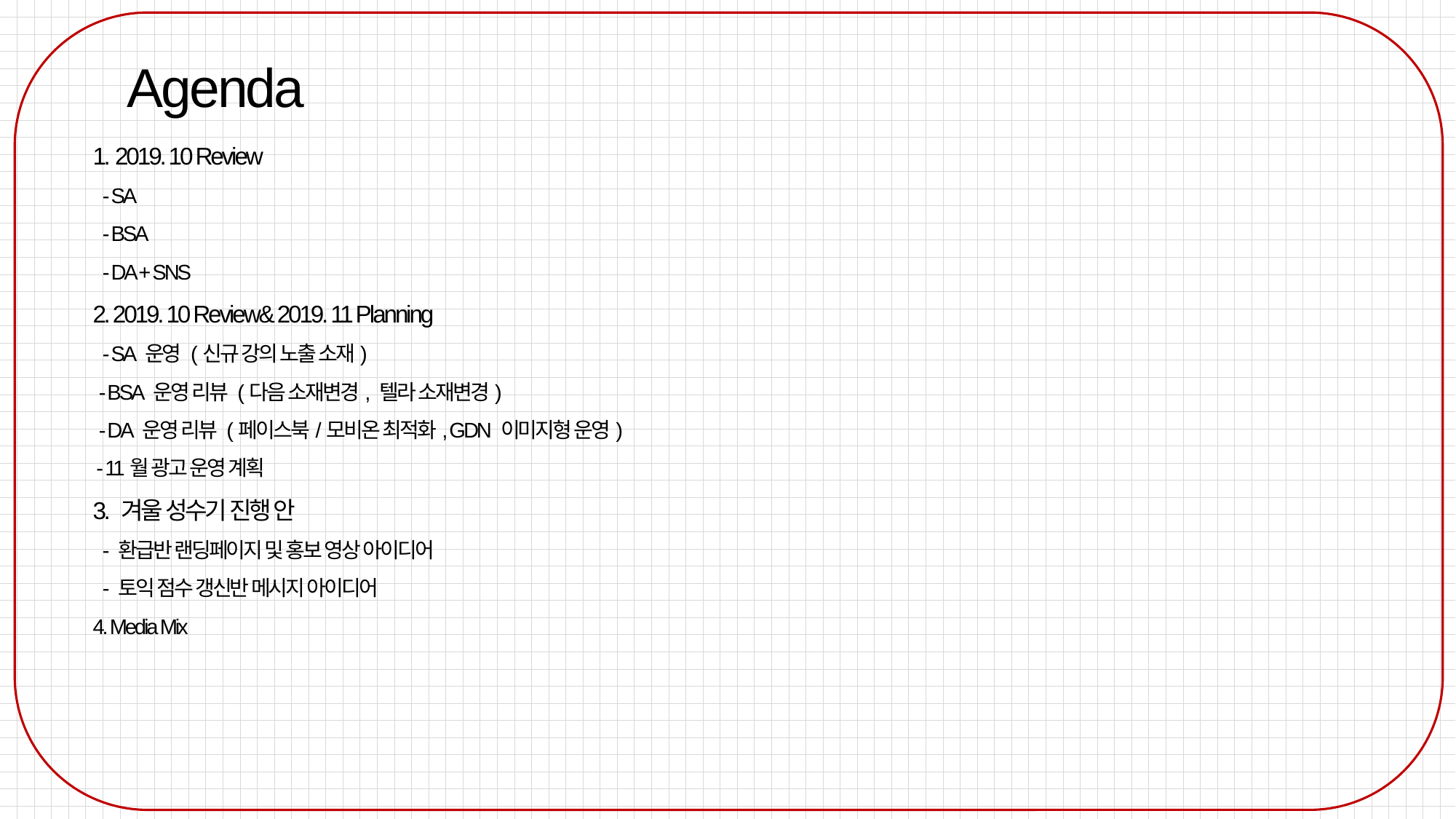

Agenda
1. 2019. 10 Review
  - SA
  - BSA
  - DA + SNS
2. 2019. 10 Review& 2019. 11 Planning
  - SA 운영 (신규 강의 노출 소재)
 - BSA 운영 리뷰 (다음 소재변경, 텔라 소재변경)
 - DA 운영 리뷰 (페이스북/모비온 최적화, GDN 이미지형 운영)
 - 11월 광고 운영 계획
3. 겨울 성수기 진행 안
  - 환급반 랜딩페이지 및 홍보 영상 아이디어
  - 토익 점수 갱신반 메시지 아이디어
4. Media Mix